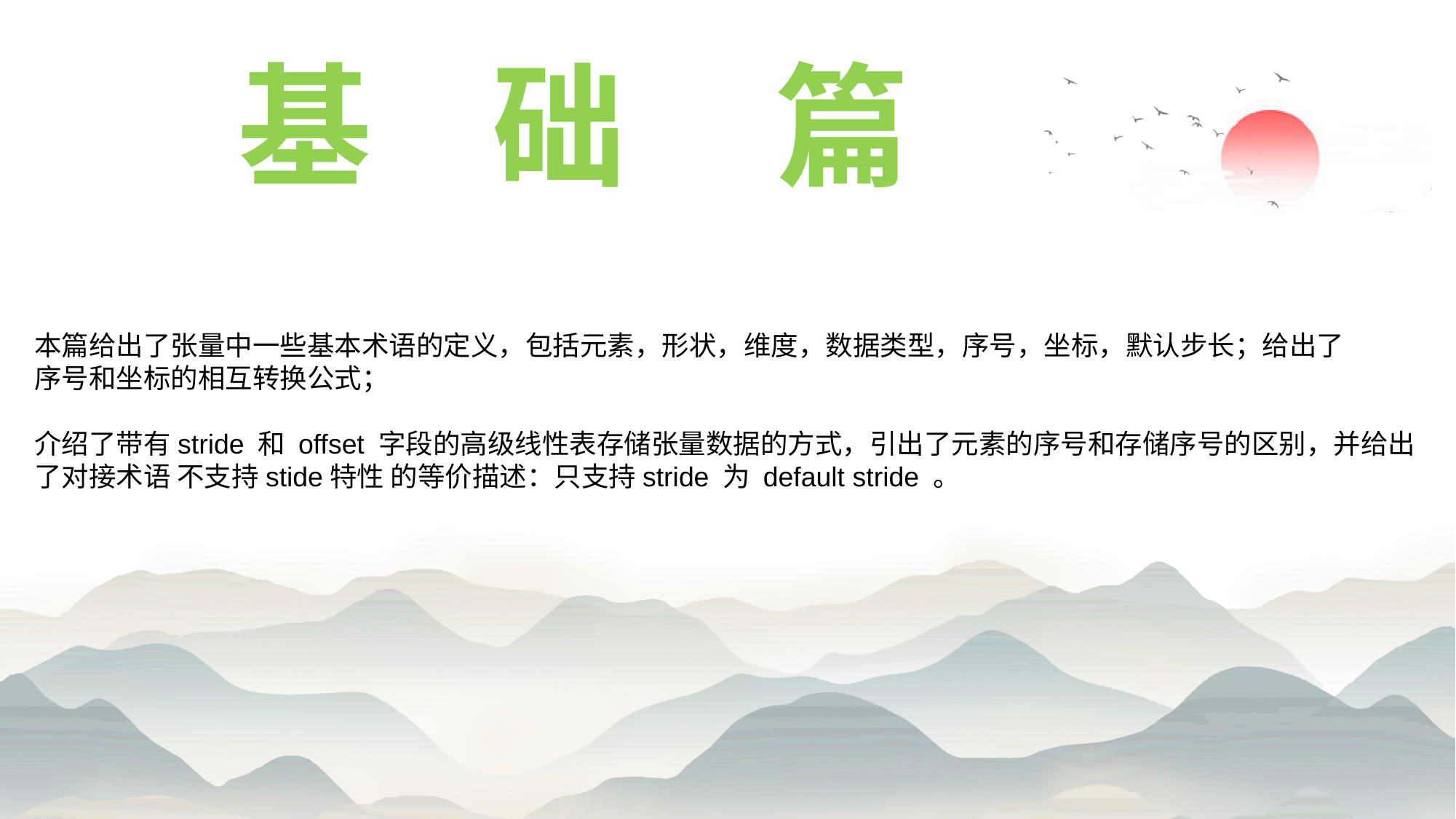

基    础     篇
本篇给出了张量中一些基本术语的定义，包括元素，形状，维度，数据类型，序号，坐标，默认步长；给出了
序号和坐标的相互转换公式；

介绍了带有stride 和 offset 字段的高级线性表存储张量数据的方式，引出了元素的序号和存储序号的区别，并给出了对接术语 不支持stide特性 的等价描述：只支持stride 为 default stride 。